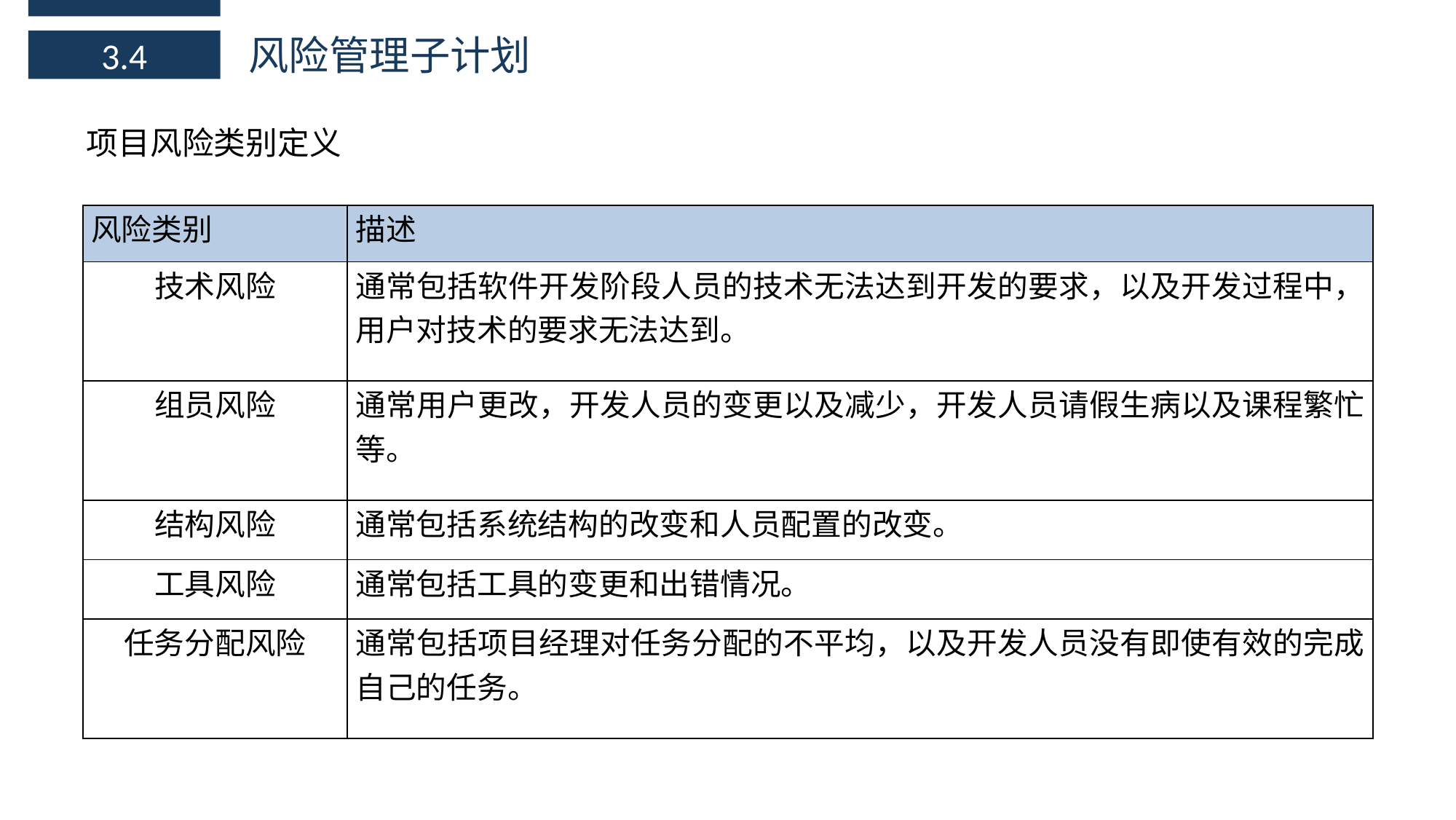

风险管理子计划
3.4
项目风险类别定义
| 风险类别 | 描述 |
| --- | --- |
| 技术风险 | 通常包括软件开发阶段人员的技术无法达到开发的要求，以及开发过程中，用户对技术的要求无法达到。 |
| 组员风险 | 通常用户更改，开发人员的变更以及减少，开发人员请假生病以及课程繁忙等。 |
| 结构风险 | 通常包括系统结构的改变和人员配置的改变。 |
| 工具风险 | 通常包括工具的变更和出错情况。 |
| 任务分配风险 | 通常包括项目经理对任务分配的不平均，以及开发人员没有即使有效的完成自己的任务。 |